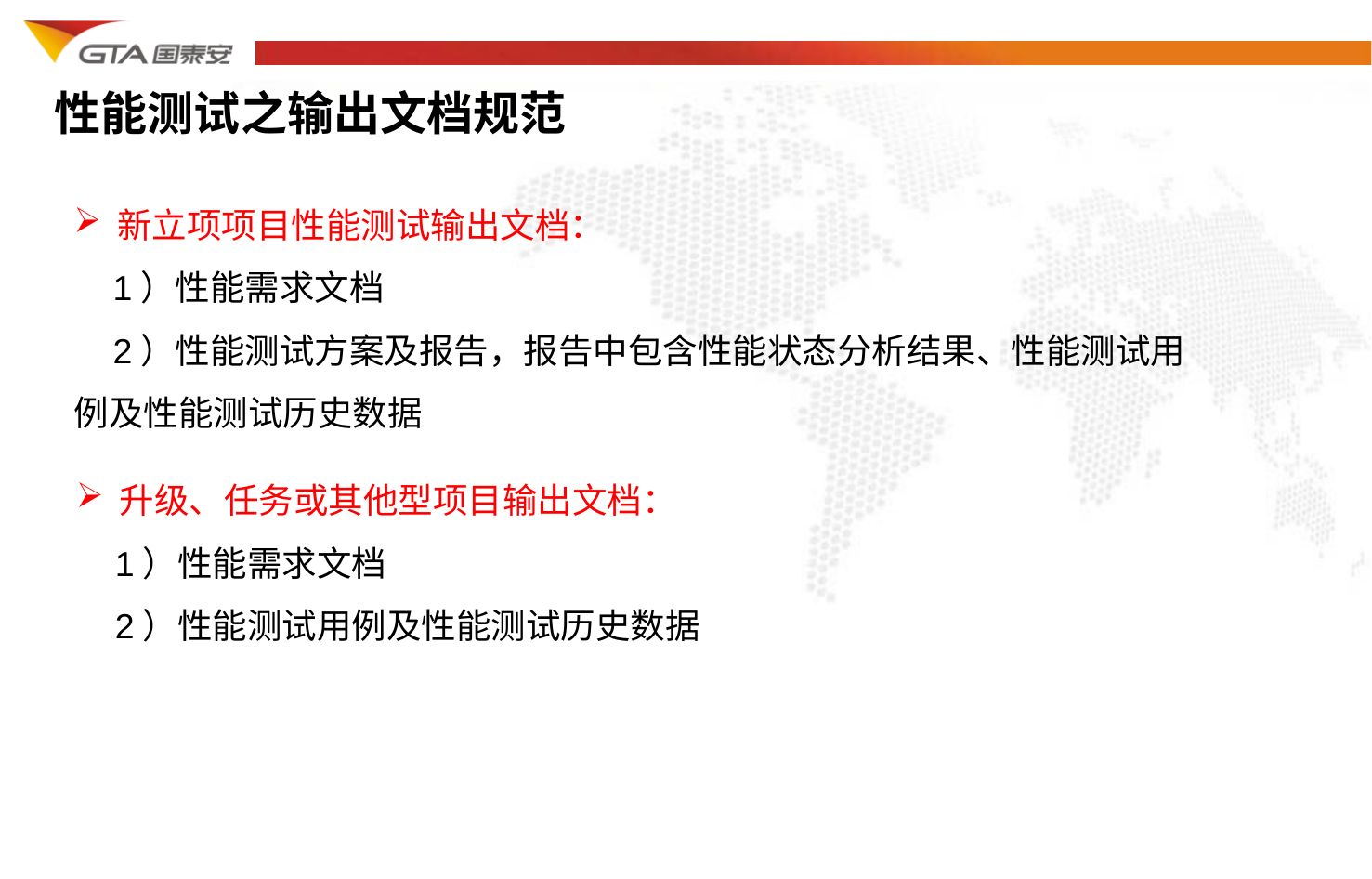

性能测试之输出文档规范
新立项项目性能测试输出文档：
    1）性能需求文档
    2）性能测试方案及报告，报告中包含性能状态分析结果、性能测试用例及性能测试历史数据
升级、任务或其他型项目输出文档：
    1）性能需求文档
    2）性能测试用例及性能测试历史数据